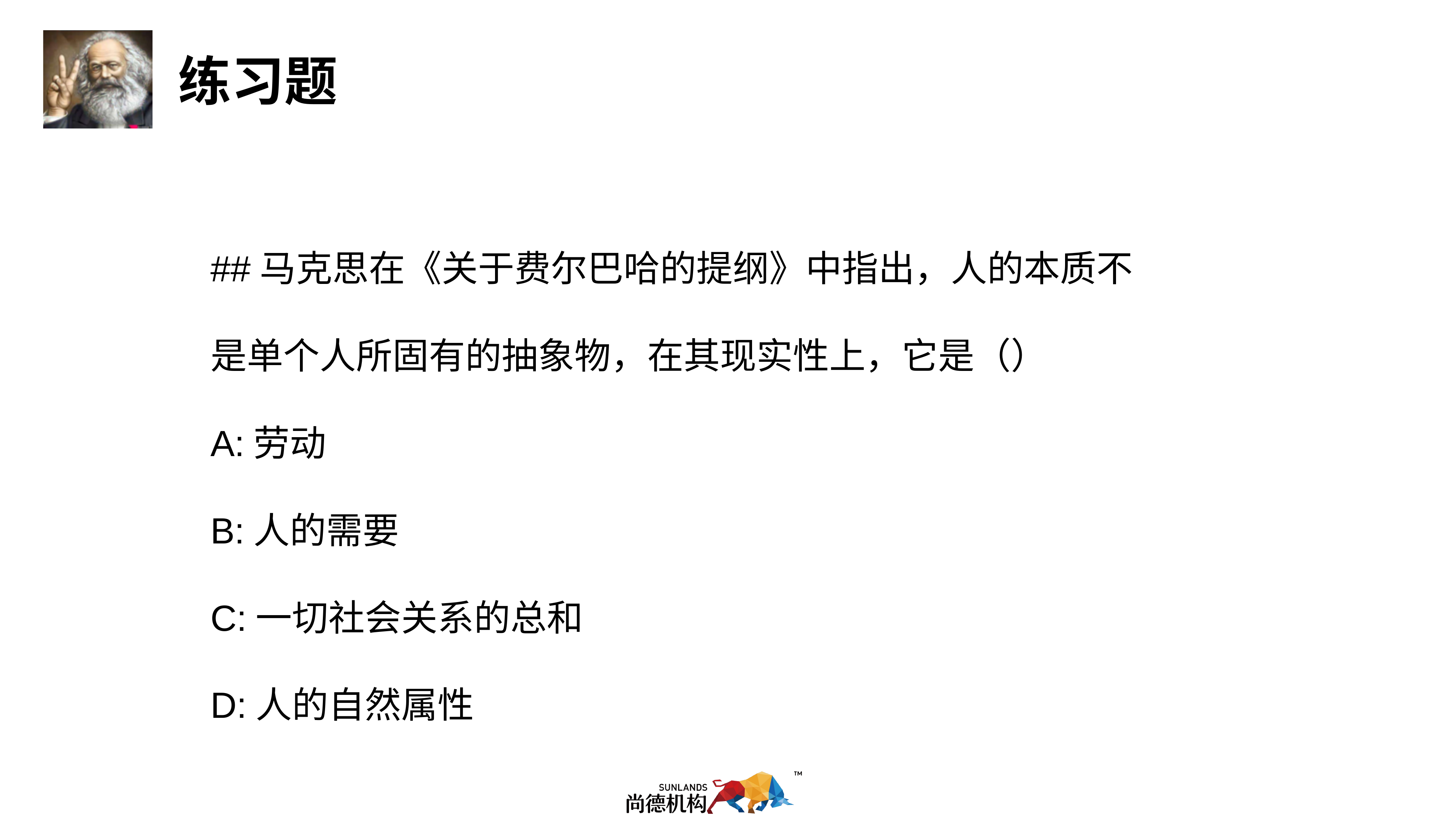

##马克思在《关于费尔巴哈的提纲》中指出，人的本质不是单个人所固有的抽象物，在其现实性上，它是（）
A:劳动
B:人的需要
C:一切社会关系的总和
D:人的自然属性